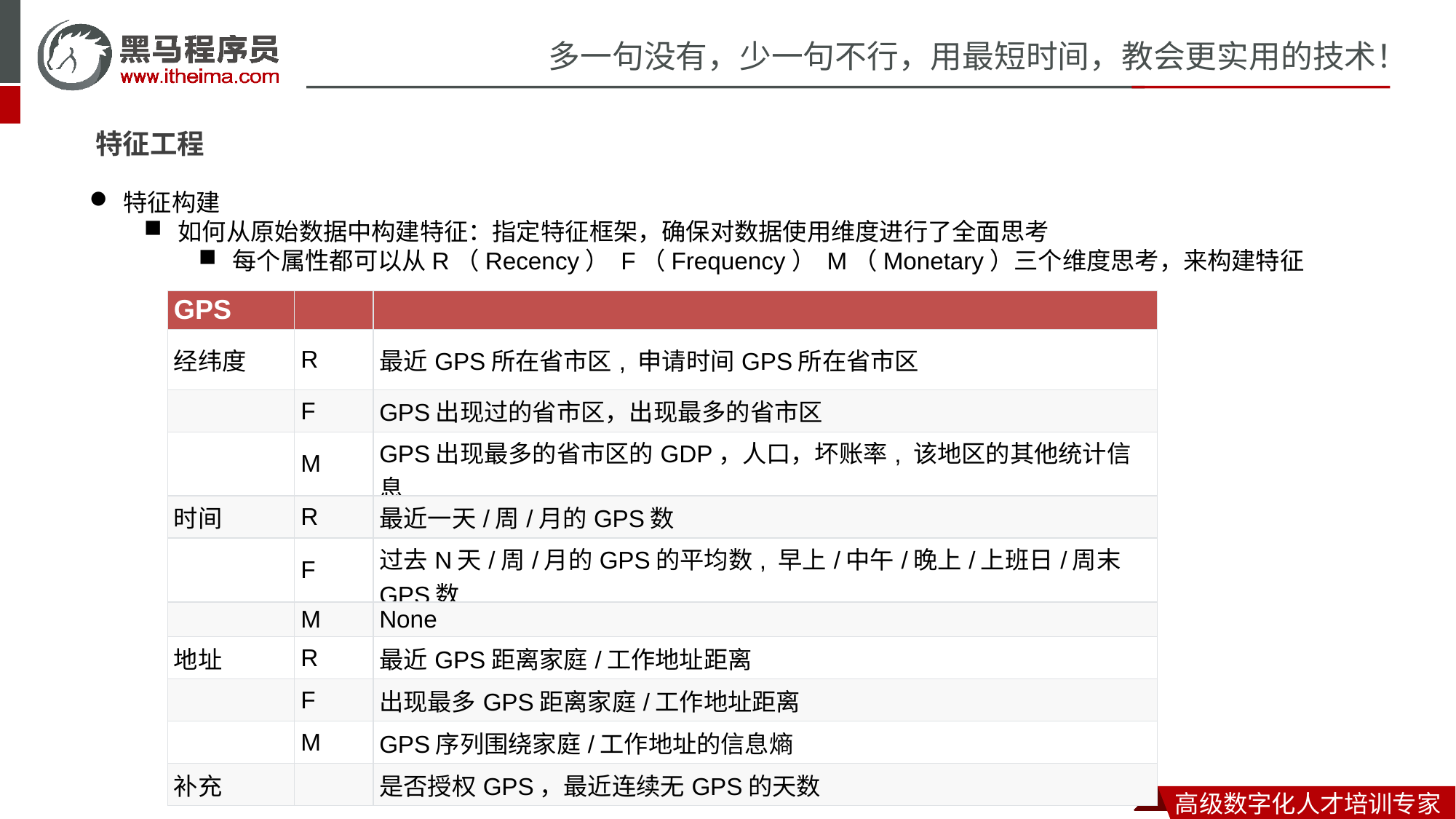

特征工程
特征构建
如何从原始数据中构建特征：指定特征框架，确保对数据使用维度进行了全面思考
每个属性都可以从R（Recency） F（Frequency） M（Monetary）三个维度思考，来构建特征

| GPS |  |  |
| --- | --- | --- |
| 经纬度 | R | 最近GPS所在省市区, 申请时间GPS所在省市区 |
|  | F | GPS出现过的省市区，出现最多的省市区 |
|  | M | GPS出现最多的省市区的GDP，人口，坏账率, 该地区的其他统计信息 |
| 时间 | R | 最近一天/周/月的GPS数 |
|  | F | 过去N天/周/月的GPS的平均数, 早上/中午/晚上/上班日/周末GPS数 |
|  | M | None |
| 地址 | R | 最近GPS距离家庭/工作地址距离 |
|  | F | 出现最多GPS距离家庭/工作地址距离 |
|  | M | GPS序列围绕家庭/工作地址的信息熵 |
| 补充 |  | 是否授权GPS，最近连续无GPS的天数 |